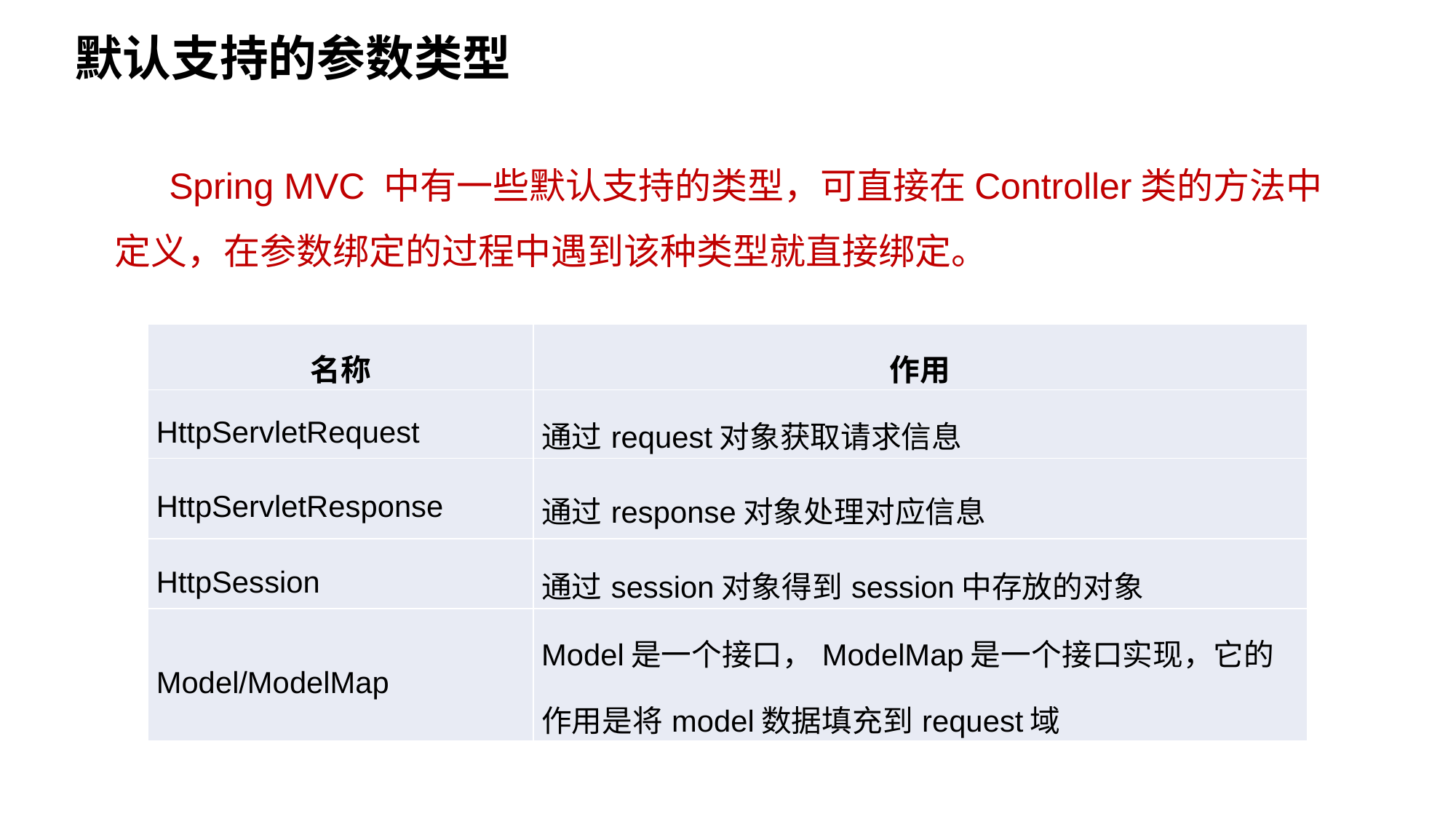

默认支持的参数类型
Spring MVC 中有一些默认支持的类型，可直接在Controller类的方法中定义，在参数绑定的过程中遇到该种类型就直接绑定。
| 名称 | 作用 |
| --- | --- |
| HttpServletRequest | 通过request对象获取请求信息 |
| HttpServletResponse | 通过response对象处理对应信息 |
| HttpSession | 通过session对象得到session中存放的对象 |
| Model/ModelMap | Model是一个接口，ModelMap是一个接口实现，它的作用是将model数据填充到request域 |